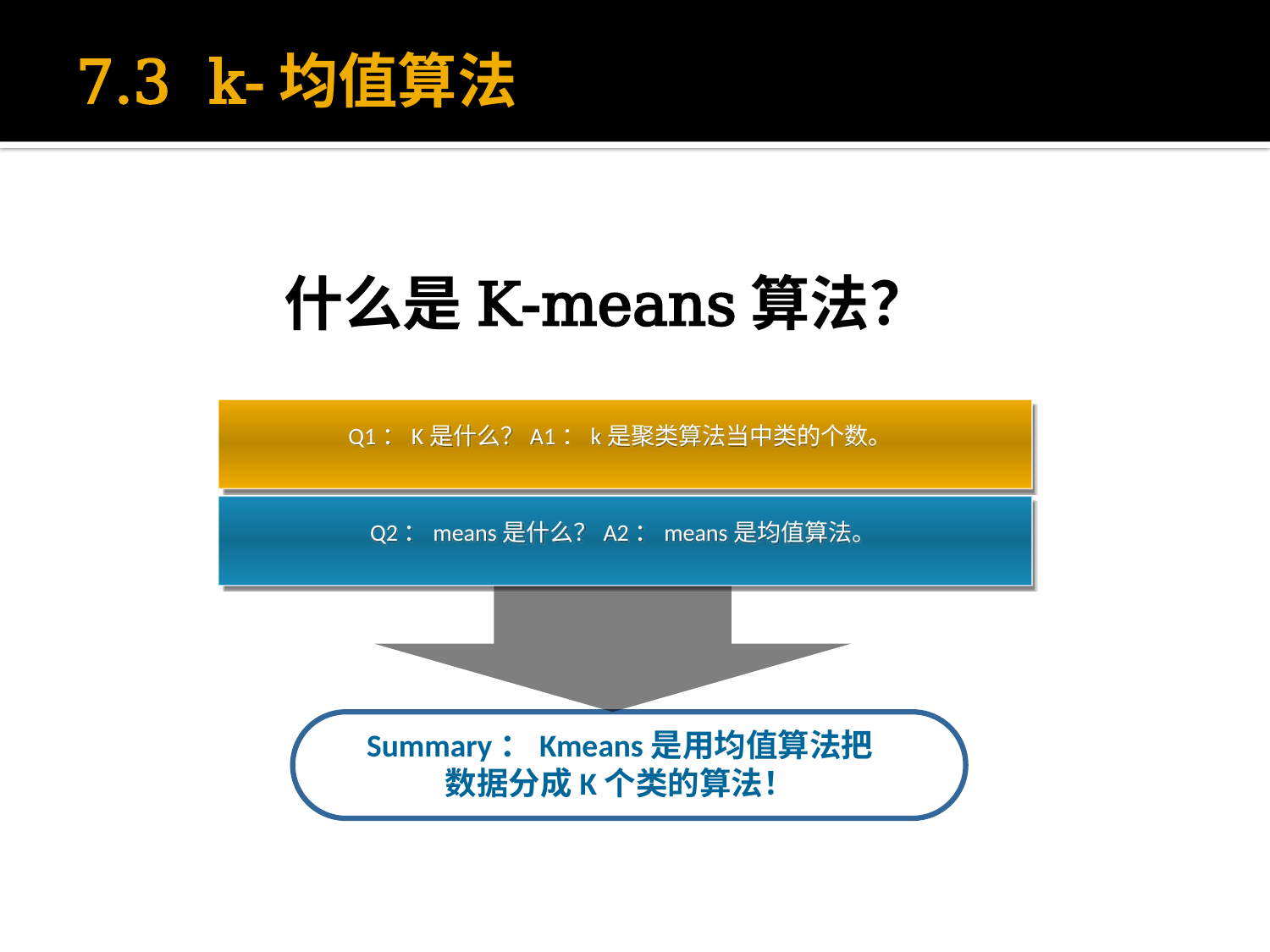

7.3  k-均值算法
# 什么是K-means算法？

Q1：K是什么？A1：k是聚类算法当中类的个数。

 Q2：means是什么？A2：means是均值算法。

Summary：Kmeans是用均值算法把数据分成K个类的算法！